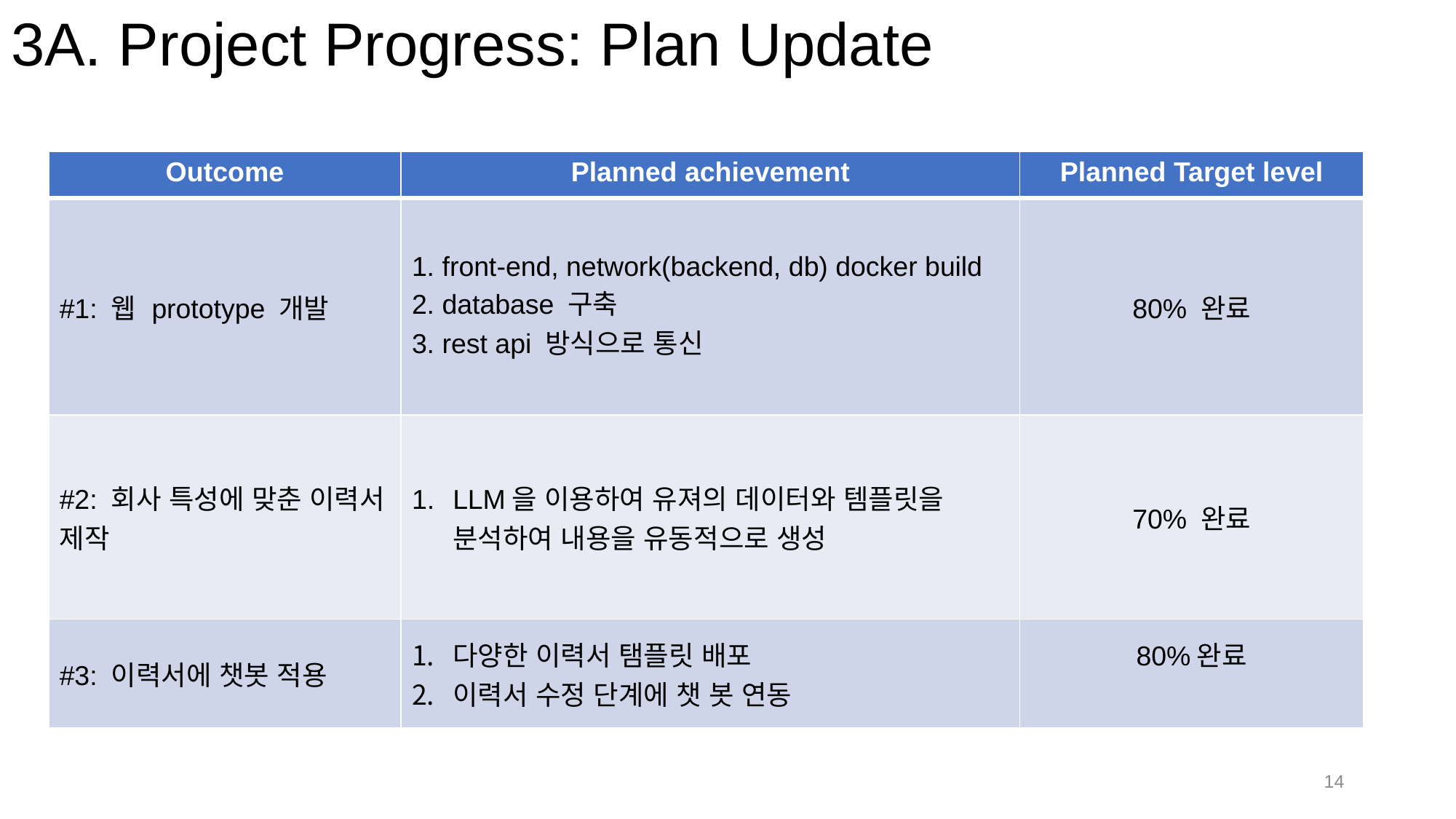

14
# 3A. Project Progress: Plan Update
| Outcome | Planned achievement | Planned Target level |
| --- | --- | --- |
| #1: 웹 prototype 개발 | 1. front-end, network(backend, db) docker build 2. database 구축 3. rest api 방식으로 통신 | 80% 완료 |
| #2: 회사 특성에 맞춘 이력서 제작 | LLM을 이용하여 유져의 데이터와 템플릿을 분석하여 내용을 유동적으로 생성 | 70% 완료 |
| #3: 이력서에 챗봇 적용 | 다양한 이력서 탬플릿 배포 이력서 수정 단계에 챗 봇 연동 | 80%완료 |